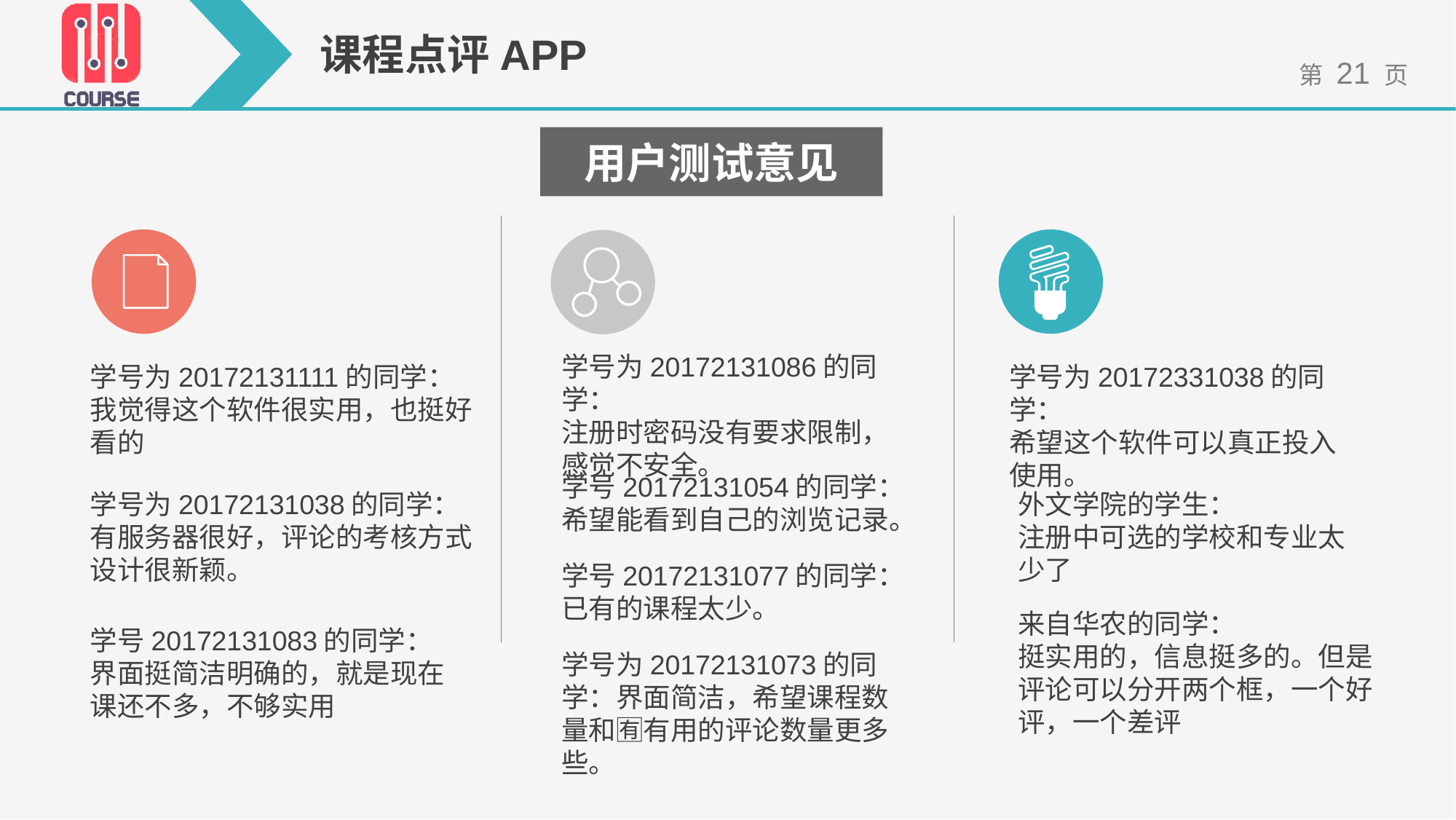

用户测试意见

学号为20172131086的同学：
注册时密码没有要求限制，感觉不安全。
学号为20172131111的同学：
我觉得这个软件很实用，也挺好看的
学号为20172331038的同学：
希望这个软件可以真正投入使用。
学号20172131054的同学：
希望能看到自己的浏览记录。
学号为20172131038的同学：
有服务器很好，评论的考核方式设计很新颖。
外文学院的学生：
注册中可选的学校和专业太少了
学号20172131077的同学：
已有的课程太少。
来自华农的同学：
挺实用的，信息挺多的。但是评论可以分开两个框，一个好评，一个差评
学号20172131083的同学：
界面挺简洁明确的，就是现在课还不多，不够实用
学号为20172131073的同学：界面简洁，希望课程数量和🈶有用的评论数量更多些。